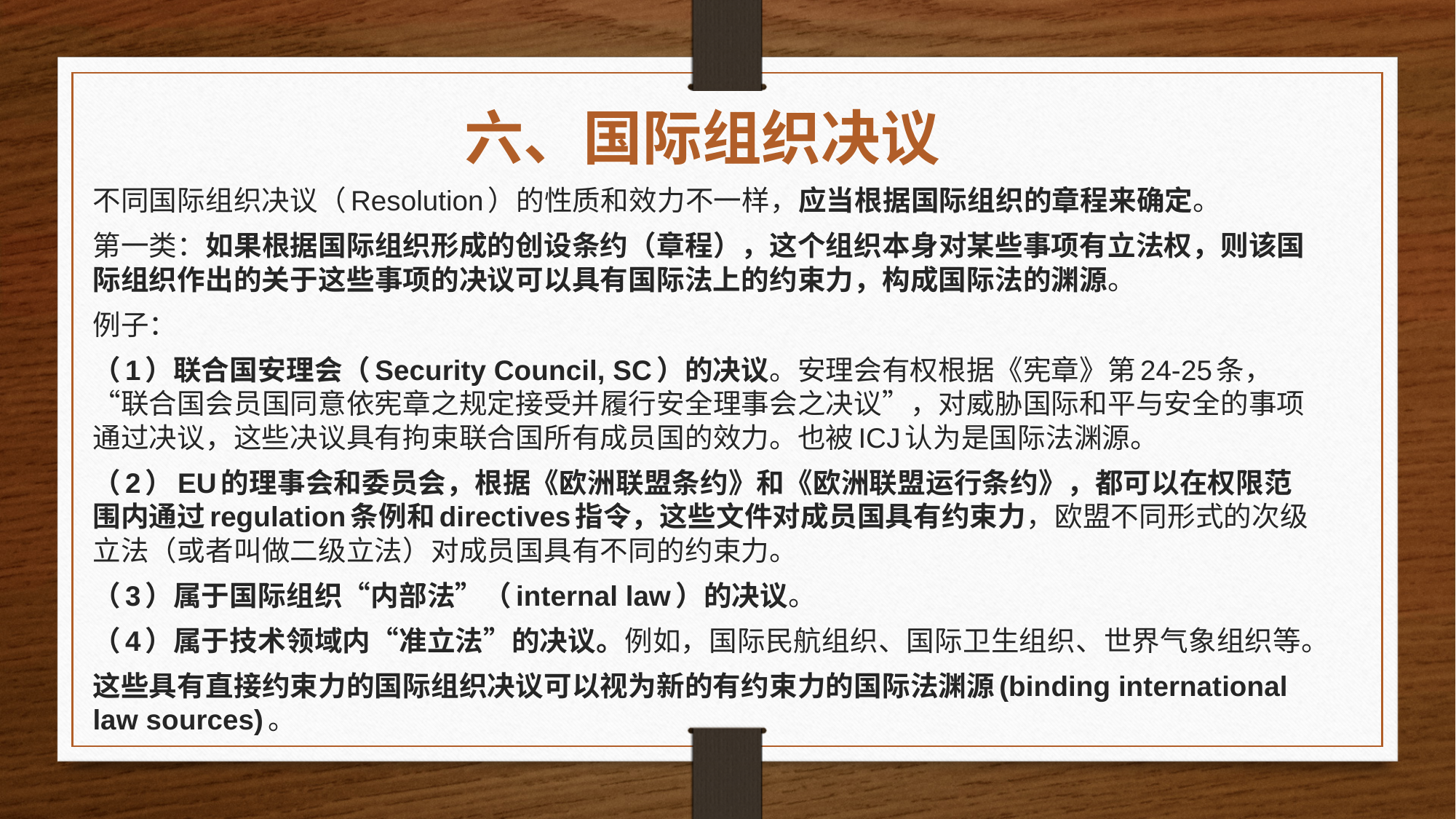

# 六、国际组织决议
不同国际组织决议（Resolution）的性质和效力不一样，应当根据国际组织的章程来确定。
第一类：如果根据国际组织形成的创设条约（章程），这个组织本身对某些事项有立法权，则该国际组织作出的关于这些事项的决议可以具有国际法上的约束力，构成国际法的渊源。
例子：
（1）联合国安理会（Security Council, SC）的决议。安理会有权根据《宪章》第24-25条，“联合国会员国同意依宪章之规定接受并履行安全理事会之决议”，对威胁国际和平与安全的事项通过决议，这些决议具有拘束联合国所有成员国的效力。也被ICJ认为是国际法渊源。
（2）EU的理事会和委员会，根据《欧洲联盟条约》和《欧洲联盟运行条约》，都可以在权限范围内通过regulation条例和directives指令，这些文件对成员国具有约束力，欧盟不同形式的次级立法（或者叫做二级立法）对成员国具有不同的约束力。
（3）属于国际组织“内部法”（internal law）的决议。
（4）属于技术领域内“准立法”的决议。例如，国际民航组织、国际卫生组织、世界气象组织等。
这些具有直接约束力的国际组织决议可以视为新的有约束力的国际法渊源(binding international law sources)。